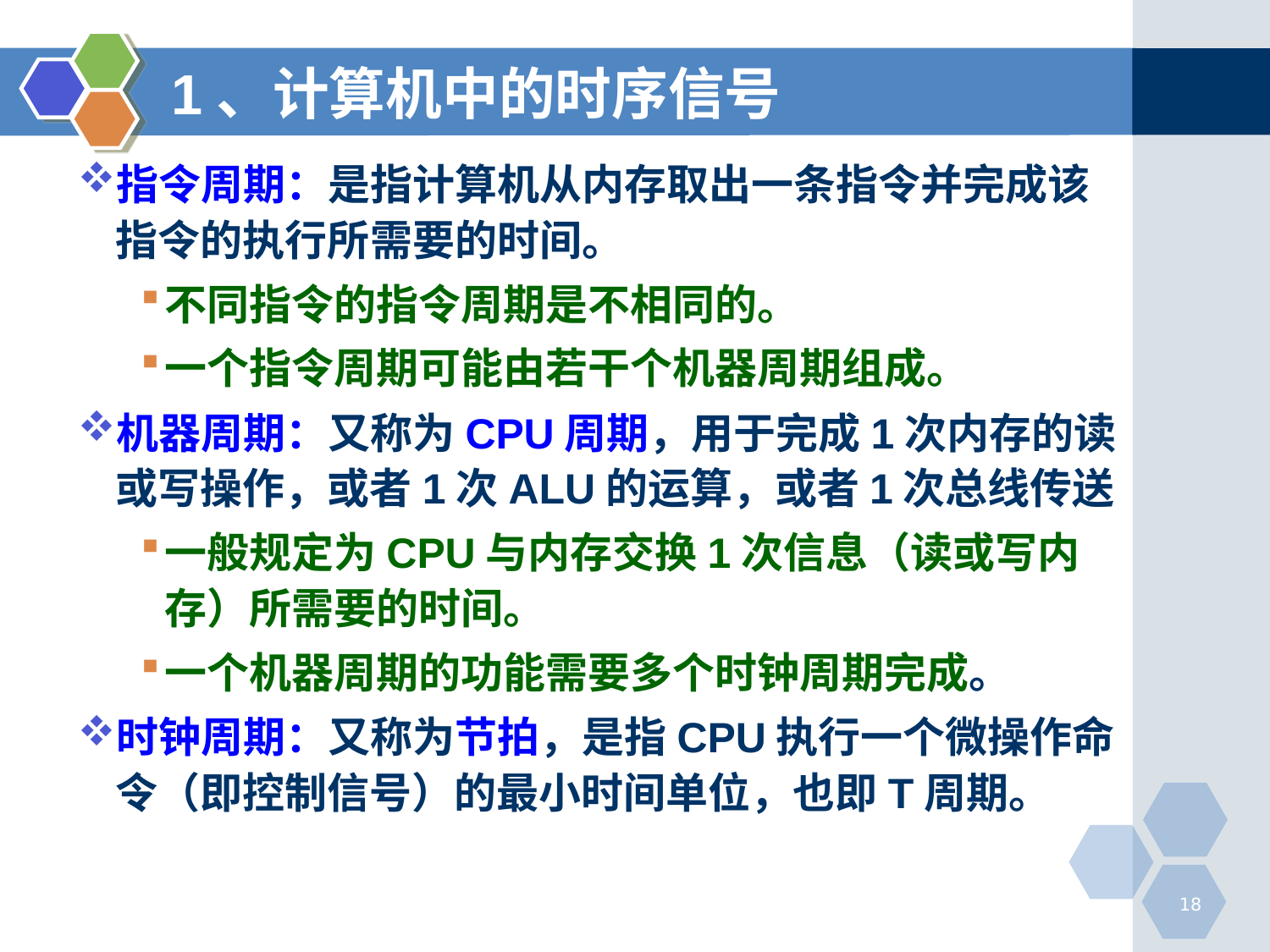

# 1、计算机中的时序信号
指令周期：是指计算机从内存取出一条指令并完成该指令的执行所需要的时间。
不同指令的指令周期是不相同的。
一个指令周期可能由若干个机器周期组成。
机器周期：又称为CPU周期，用于完成1次内存的读或写操作，或者1次ALU的运算，或者1次总线传送
一般规定为CPU与内存交换1次信息（读或写内存）所需要的时间。
一个机器周期的功能需要多个时钟周期完成。
时钟周期：又称为节拍，是指CPU执行一个微操作命令（即控制信号）的最小时间单位，也即T周期。
18